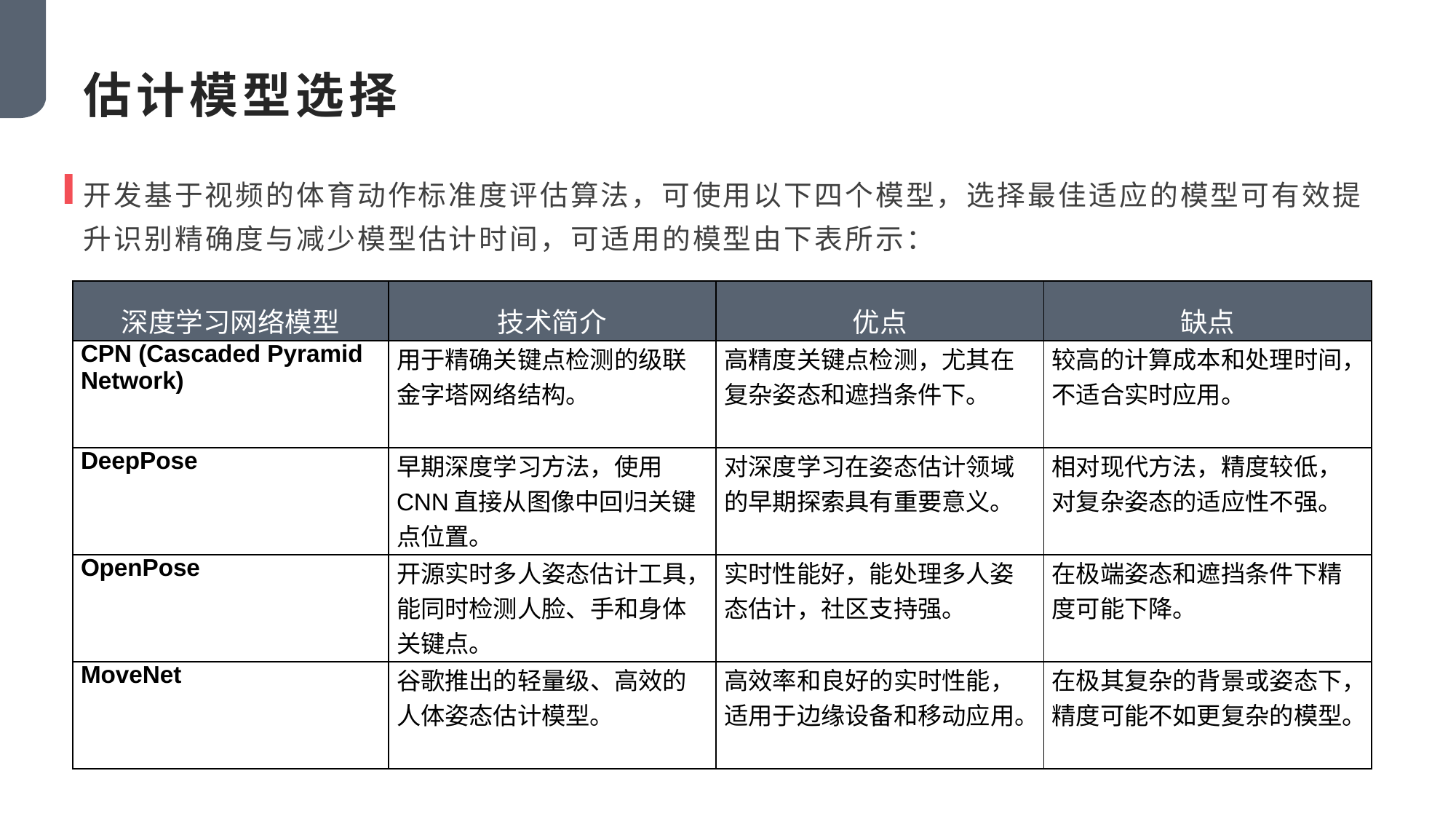

估计模型选择
开发基于视频的体育动作标准度评估算法，可使用以下四个模型，选择最佳适应的模型可有效提升识别精确度与减少模型估计时间，可适用的模型由下表所示：

| 深度学习网络模型 | 技术简介 | 优点 | 缺点 |
| --- | --- | --- | --- |
| CPN (Cascaded Pyramid Network) | 用于精确关键点检测的级联金字塔网络结构。 | 高精度关键点检测，尤其在复杂姿态和遮挡条件下。 | 较高的计算成本和处理时间，不适合实时应用。 |
| DeepPose | 早期深度学习方法，使用CNN直接从图像中回归关键点位置。 | 对深度学习在姿态估计领域的早期探索具有重要意义。 | 相对现代方法，精度较低，对复杂姿态的适应性不强。 |
| OpenPose | 开源实时多人姿态估计工具，能同时检测人脸、手和身体关键点。 | 实时性能好，能处理多人姿态估计，社区支持强。 | 在极端姿态和遮挡条件下精度可能下降。 |
| MoveNet | 谷歌推出的轻量级、高效的人体姿态估计模型。 | 高效率和良好的实时性能，适用于边缘设备和移动应用。 | 在极其复杂的背景或姿态下，精度可能不如更复杂的模型。 |